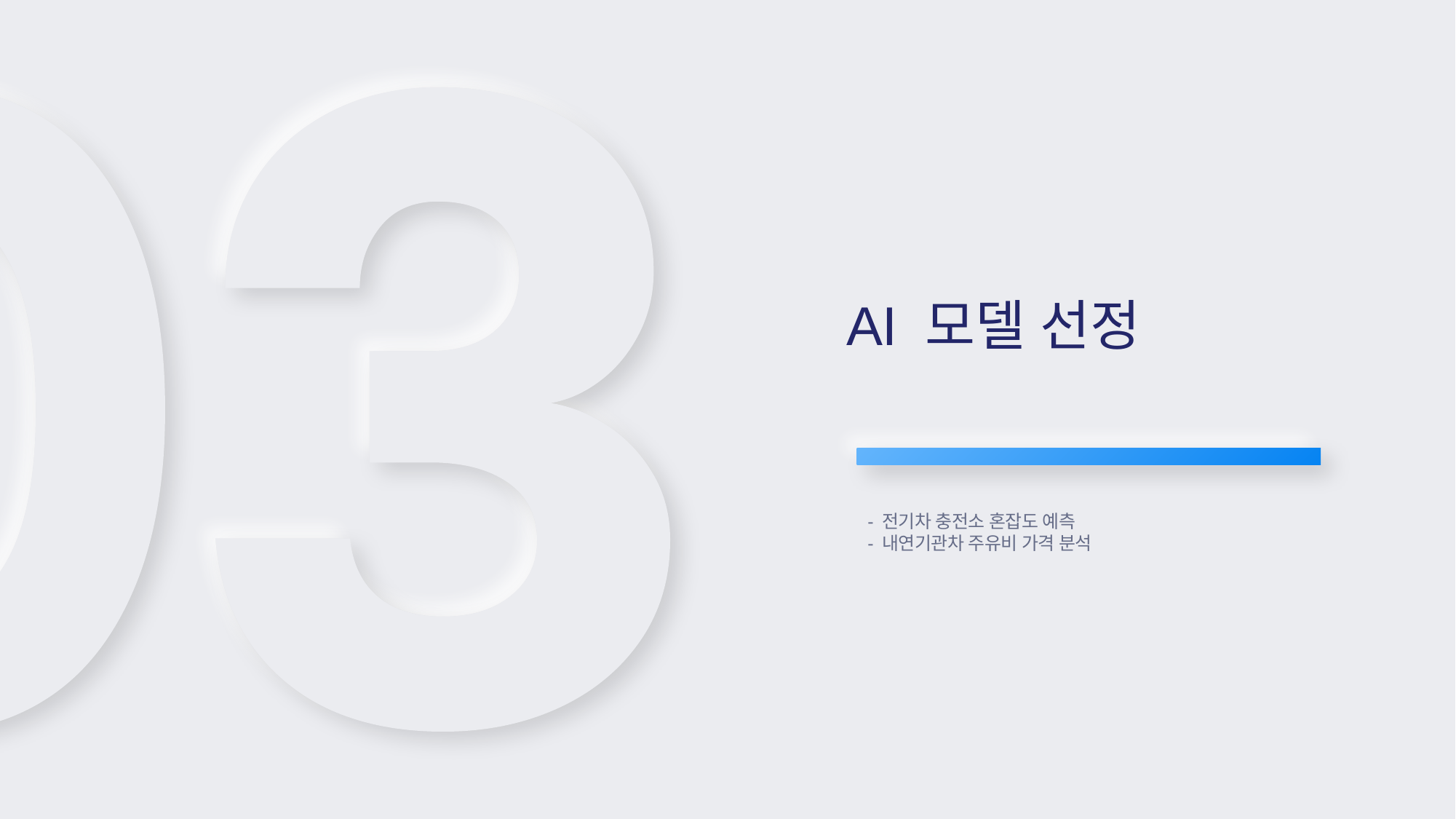

AI 모델 선정

- 전기차 충전소 혼잡도 예측
- 내연기관차 주유비 가격 분석